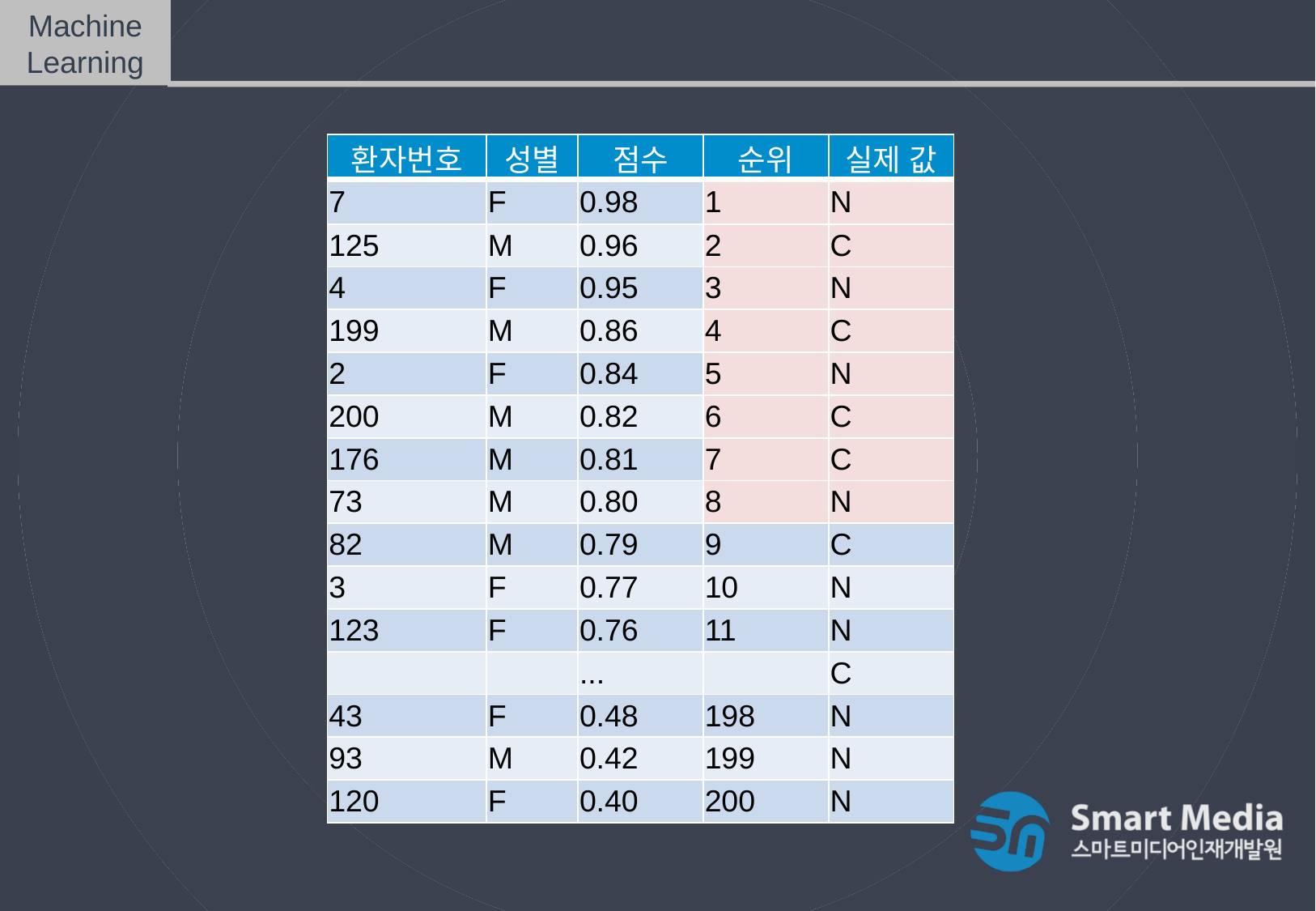

Machine Learning
분류 평가 지표

| 환자번호 | 성별 | 점수 | 순위 | 실제 값 |
| --- | --- | --- | --- | --- |
| 7 | F | 0.98 | 1 | N |
| 125 | M | 0.96 | 2 | C |
| 4 | F | 0.95 | 3 | N |
| 199 | M | 0.86 | 4 | C |
| 2 | F | 0.84 | 5 | N |
| 200 | M | 0.82 | 6 | C |
| 176 | M | 0.81 | 7 | C |
| 73 | M | 0.80 | 8 | N |
| 82 | M | 0.79 | 9 | C |
| 3 | F | 0.77 | 10 | N |
| 123 | F | 0.76 | 11 | N |
|  |  | ... |  | C |
| 43 | F | 0.48 | 198 | N |
| 93 | M | 0.42 | 199 | N |
| 120 | F | 0.40 | 200 | N |